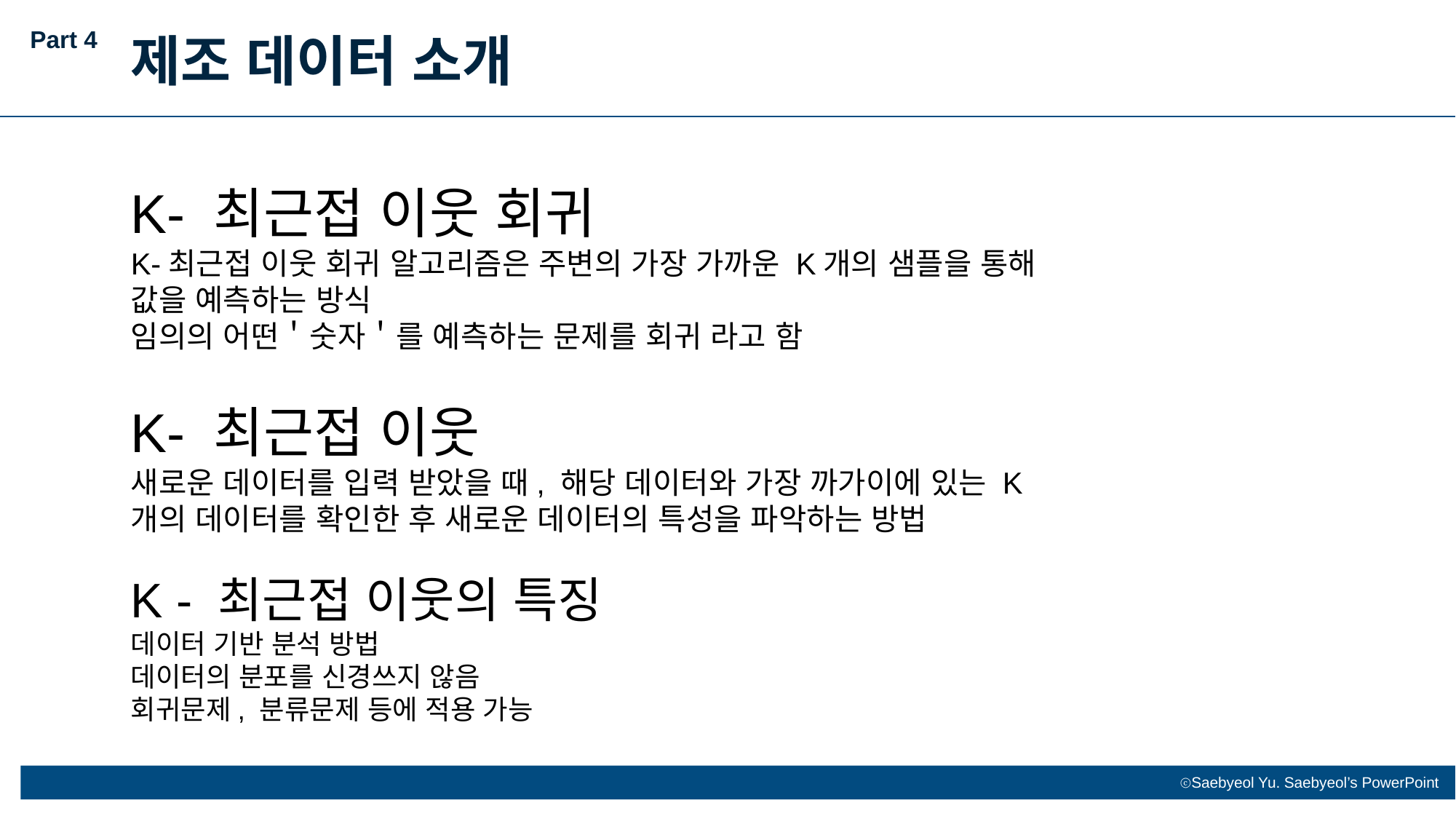

Part 4
제조 데이터 소개
K- 최근접 이웃 회귀
K-최근접 이웃 회귀 알고리즘은 주변의 가장 가까운 K개의 샘플을 통해 값을 예측하는 방식
임의의 어떤＇숫자＇를 예측하는 문제를 회귀 라고 함

K- 최근접 이웃
새로운 데이터를 입력 받았을 때, 해당 데이터와 가장 까가이에 있는 K개의 데이터를 확인한 후 새로운 데이터의 특성을 파악하는 방법

K - 최근접 이웃의 특징
데이터 기반 분석 방법
데이터의 분포를 신경쓰지 않음
회귀문제, 분류문제 등에 적용 가능